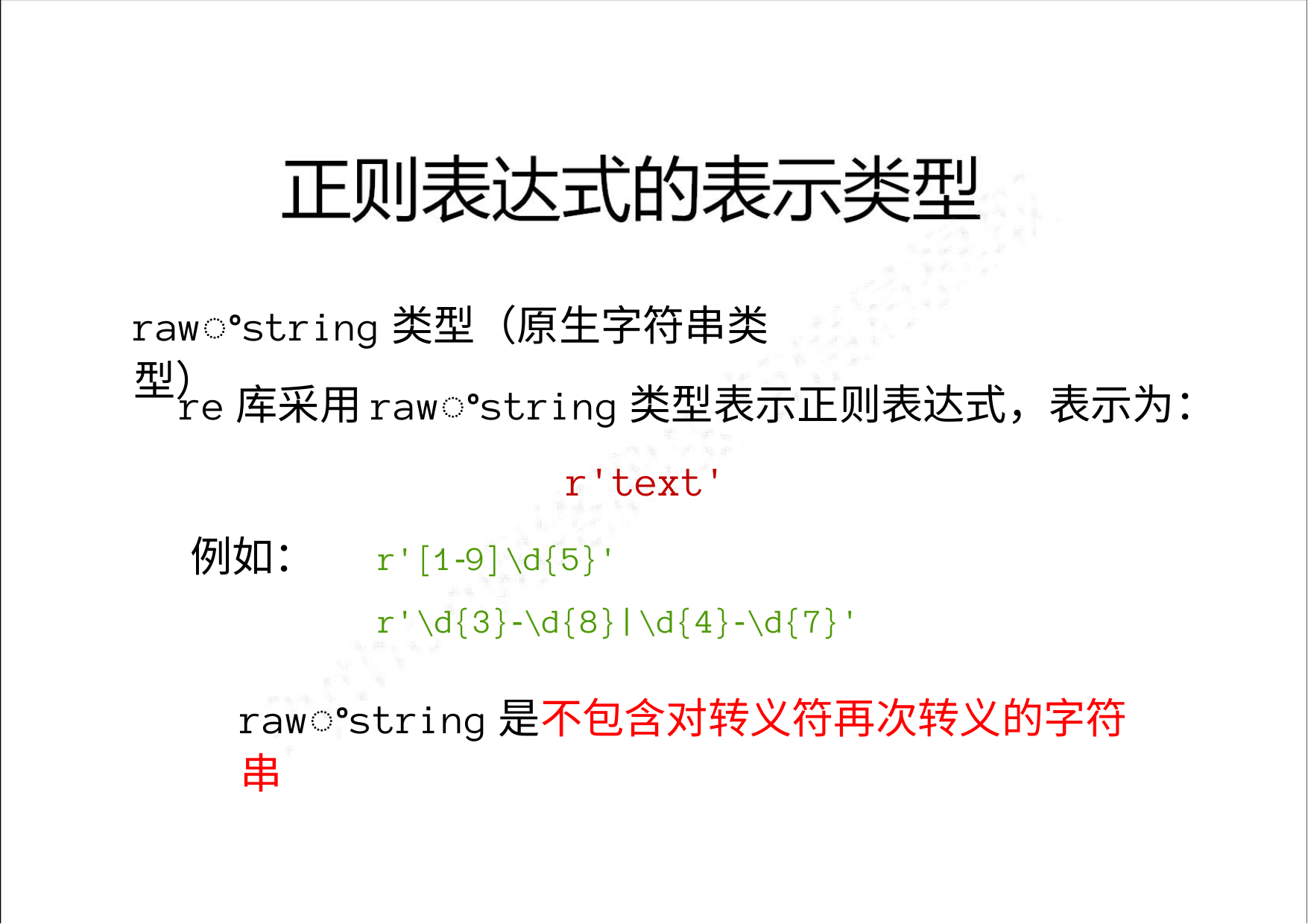

rawꢀstring类型（原生字符串类型）
re库采用rawꢀstring类型表示正则表达式，表示为：
r'text'
例如：
r'[1‐9]\d{5}'
r'\d{3}‐\d{8}|\d{4}‐\d{7}'
rawꢀstring是不包含对转义符再次转义的字符串